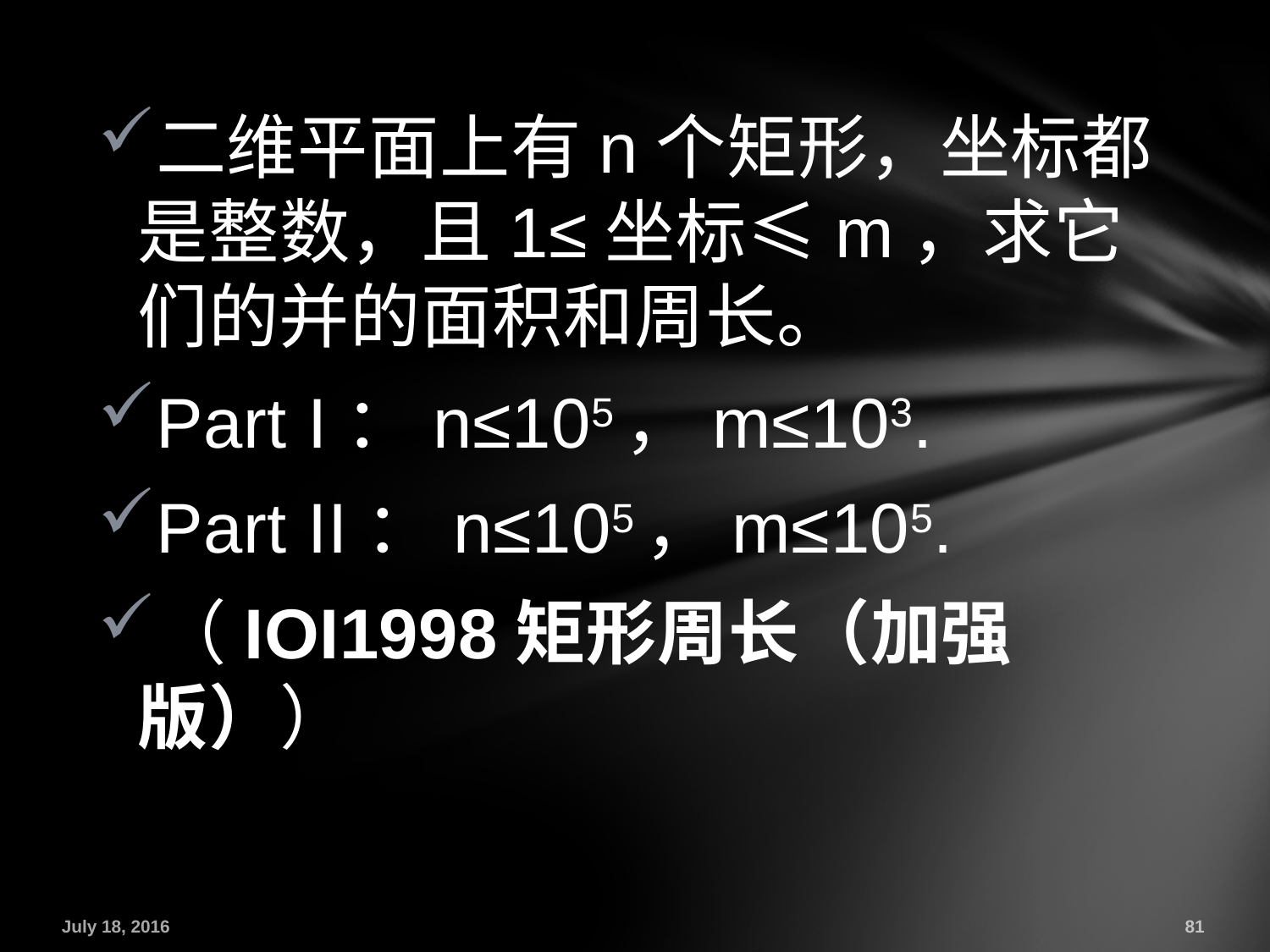

二维平面上有n个矩形，坐标都是整数，且1≤坐标≤m，求它们的并的面积和周长。
Part I：n≤105，m≤103.
Part II：n≤105，m≤105.
（IOI1998矩形周长（加强版））
July 18, 2016

81